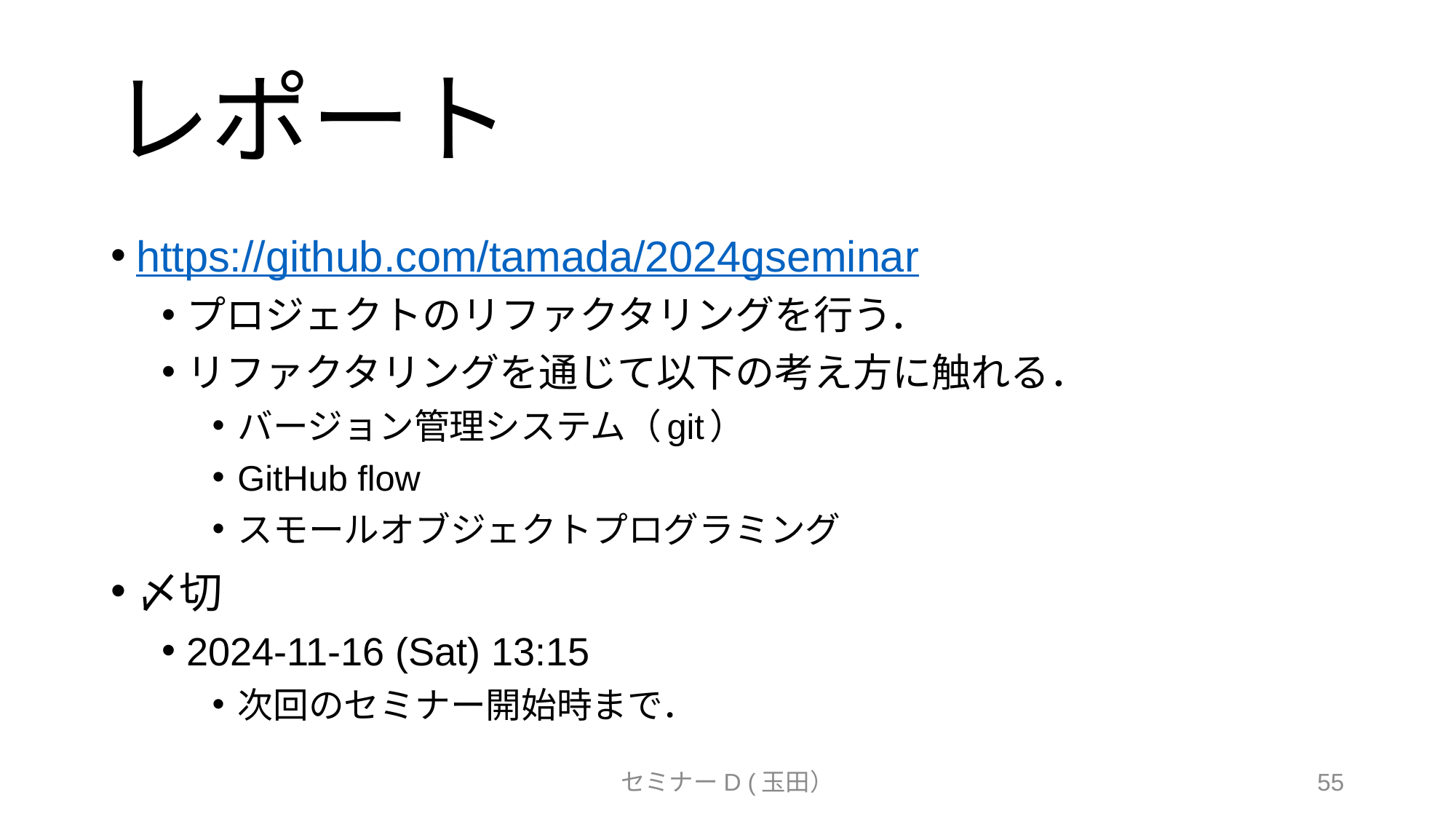

# レポート
https://github.com/tamada/2024gseminar
プロジェクトのリファクタリングを行う．
リファクタリングを通じて以下の考え方に触れる．
バージョン管理システム（git）
GitHub flow
スモールオブジェクトプログラミング
〆切
2024-11-16 (Sat) 13:15
次回のセミナー開始時まで．
セミナーD (玉田）
55